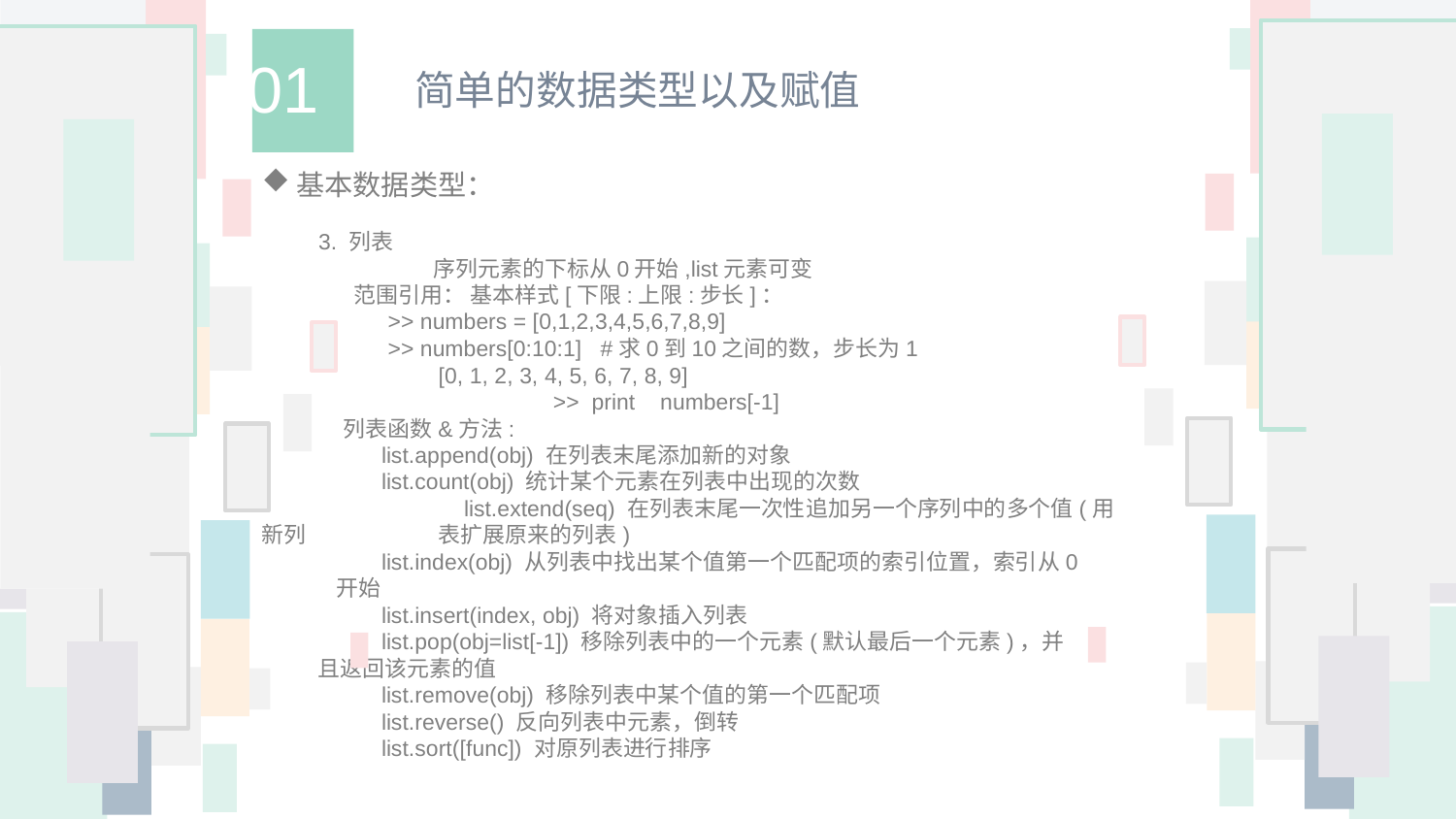

01

简单的数据类型以及赋值

基本数据类型：

         3. 列表
	    序列元素的下标从0开始,list元素可变
                 范围引用： 基本样式[下限:上限:步长]：
                    >> numbers = [0,1,2,3,4,5,6,7,8,9]
                    >> numbers[0:10:1]   #求0到10之间的数，步长为1
                            [0, 1, 2, 3, 4, 5, 6, 7, 8, 9]
		>>  print    numbers[-1]
               列表函数&方法:
                   list.append(obj) 在列表末尾添加新的对象
                   list.count(obj) 统计某个元素在列表中出现的次数
	         list.extend(seq) 在列表末尾一次性追加另一个序列中的多个值(用新列                          表扩展原来的列表)
                   list.index(obj) 从列表中找出某个值第一个匹配项的索引位置，索引从0                     开始
                   list.insert(index, obj) 将对象插入列表
                   list.pop(obj=list[-1]) 移除列表中的一个元素(默认最后一个元素)，并                          且返回该元素的值
                   list.remove(obj) 移除列表中某个值的第一个匹配项
                   list.reverse() 反向列表中元素，倒转
                   list.sort([func]) 对原列表进行排序